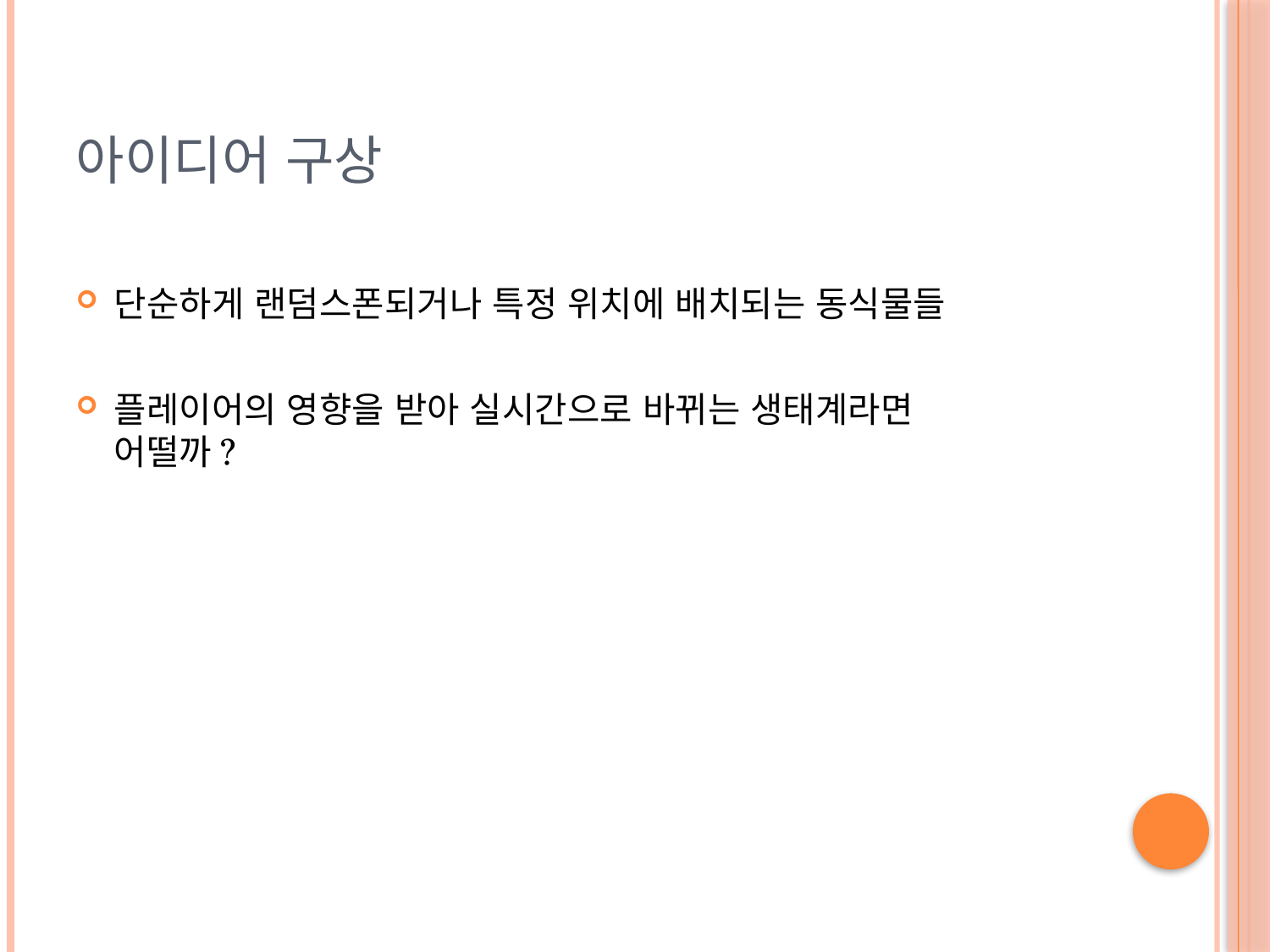

# 아이디어 구상

단순하게 랜덤스폰되거나 특정 위치에 배치되는 동식물들

플레이어의 영향을 받아 실시간으로 바뀌는 생태계라면
어떨까?